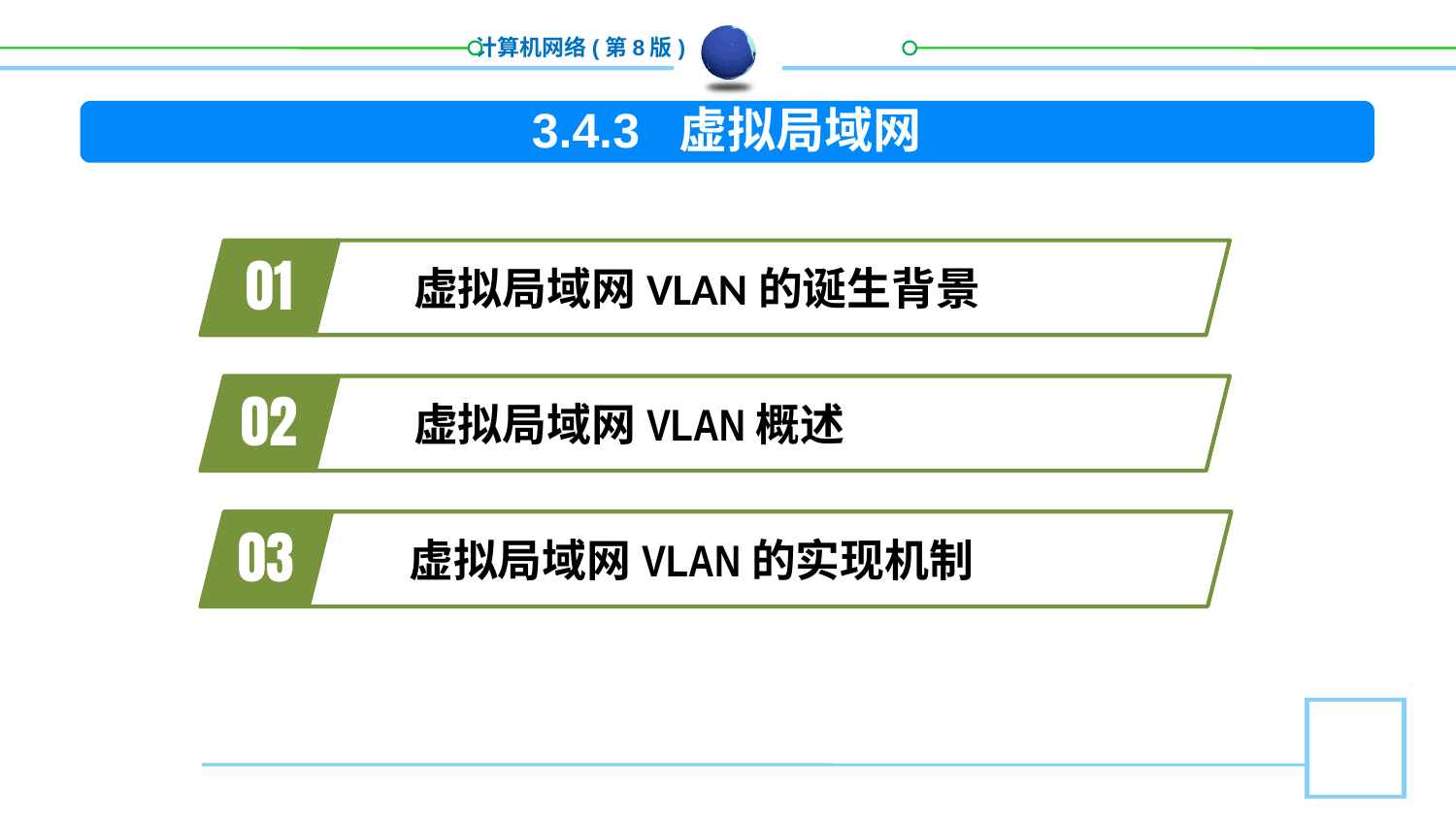

3.4.3  虚拟局域网

01
虚拟局域网VLAN的诞生背景
02
虚拟局域网VLAN概述
03
虚拟局域网VLAN的实现机制